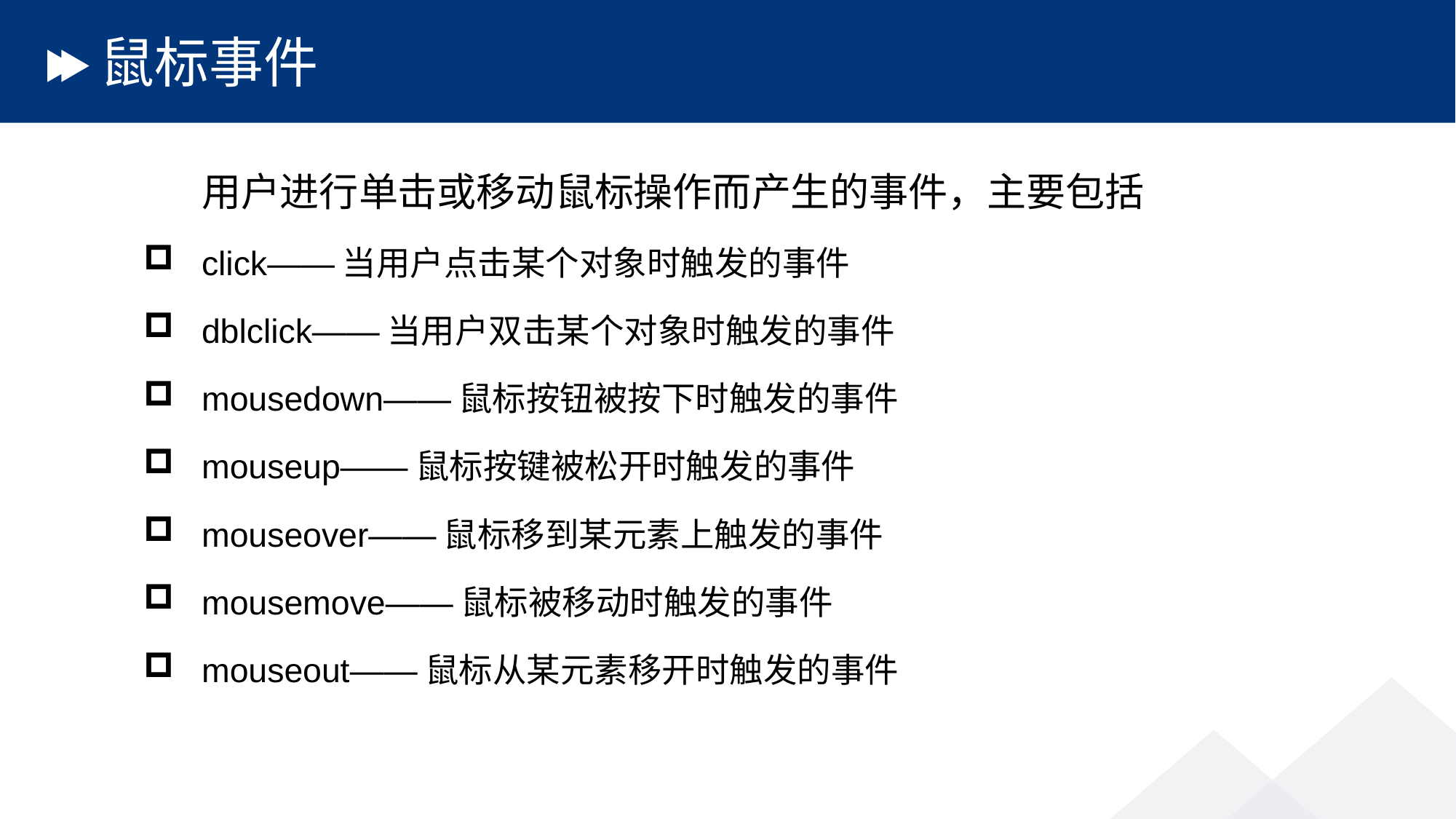

# 鼠标事件
	用户进行单击或移动鼠标操作而产生的事件，主要包括
click——当用户点击某个对象时触发的事件
dblclick——当用户双击某个对象时触发的事件
mousedown——鼠标按钮被按下时触发的事件
mouseup——鼠标按键被松开时触发的事件
mouseover——鼠标移到某元素上触发的事件
mousemove——鼠标被移动时触发的事件
mouseout——鼠标从某元素移开时触发的事件